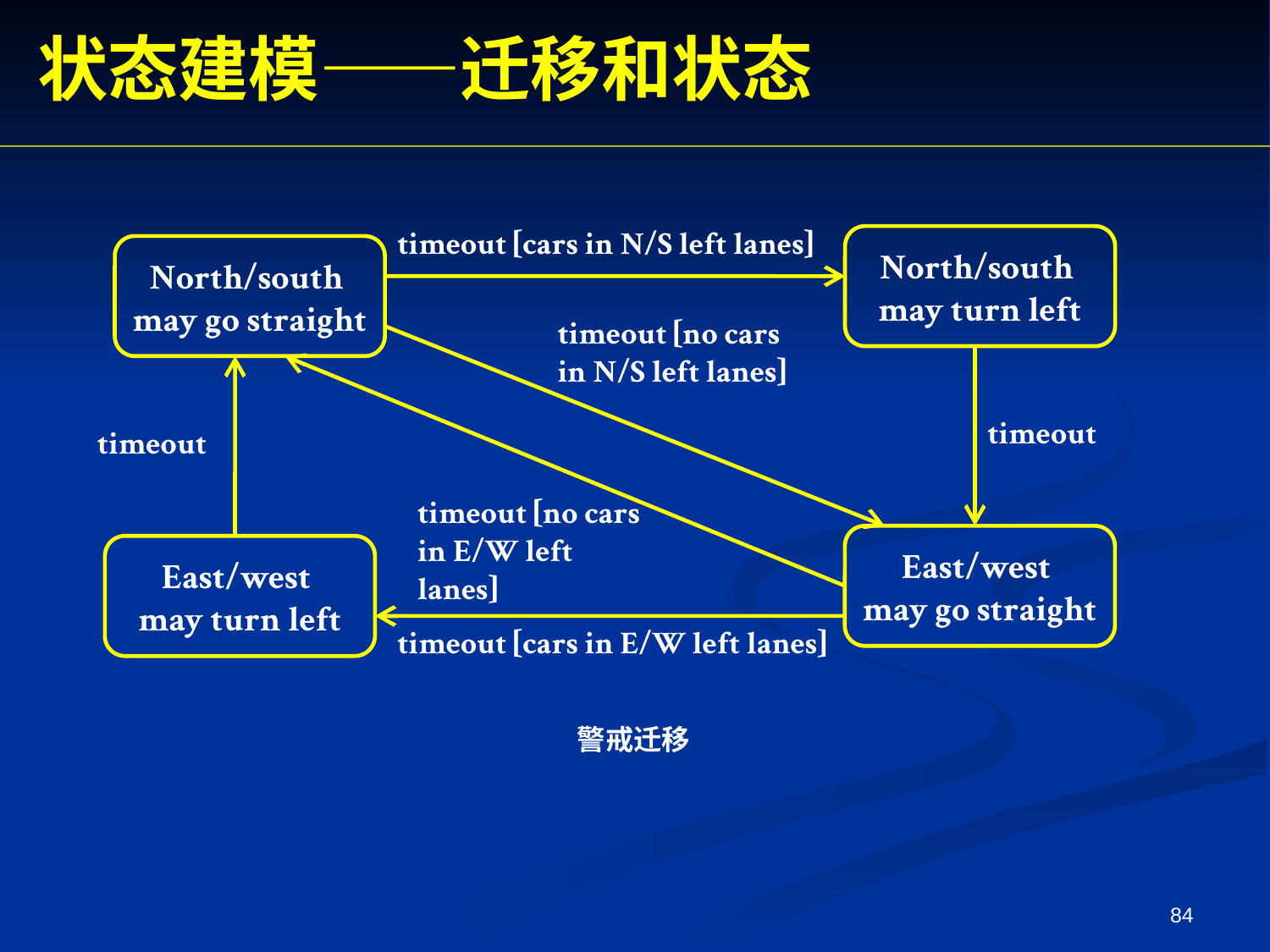

状态建模——迁移和状态

timeout [cars in N/S left lanes]
North/south
may turn left
North/south
may go straight

timeout [no cars in N/S left lanes]

timeout
timeout
timeout [no cars in E/W left lanes]
East/west
may go straight
East/west
may turn left

timeout [cars in E/W left lanes]
警戒迁移
84